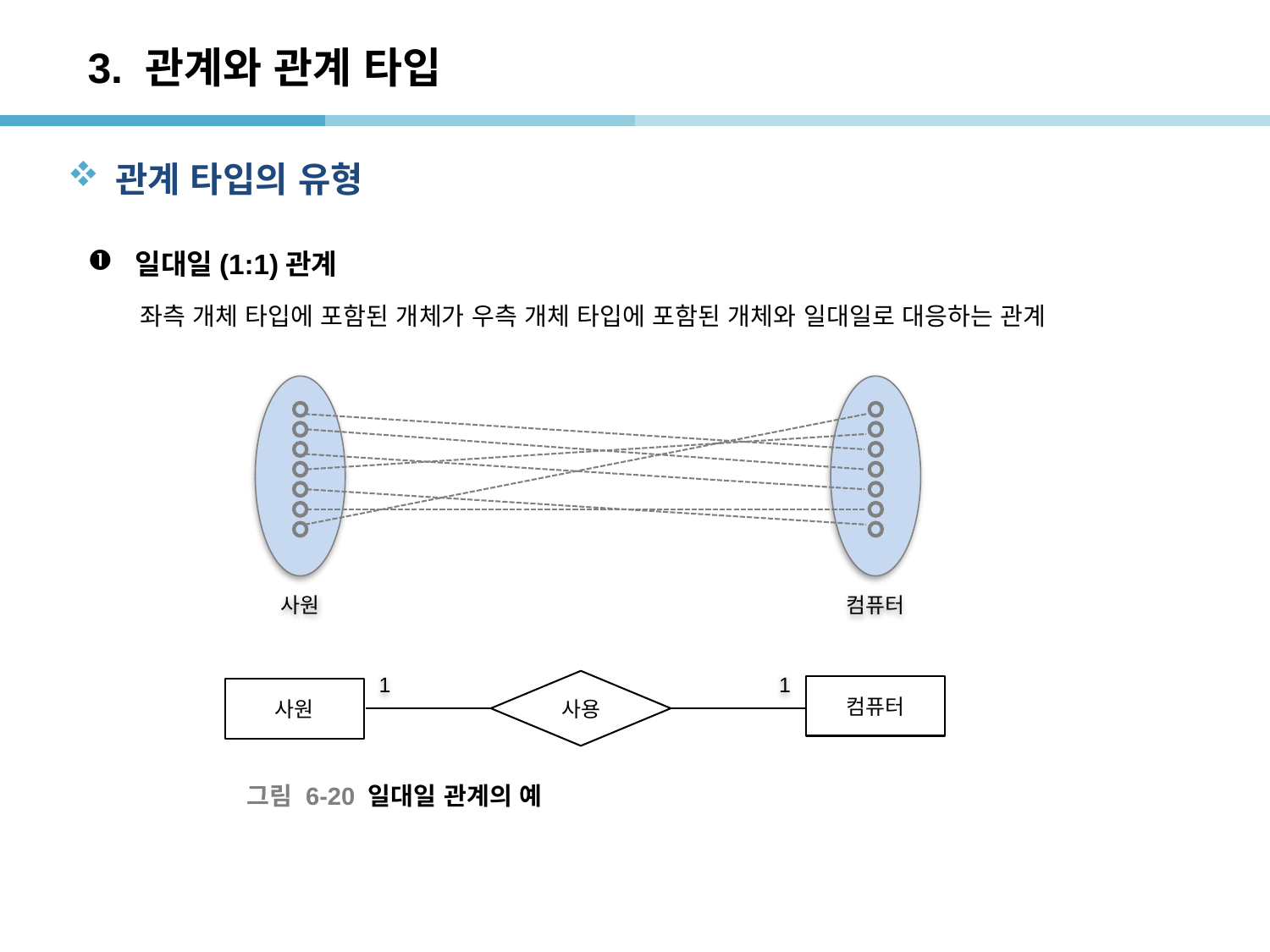

# 3. 관계와 관계 타입
관계 타입의 유형
일대일(1:1)관계
   좌측 개체 타입에 포함된 개체가 우측 개체 타입에 포함된 개체와 일대일로 대응하는 관계

사원
컴퓨터
1
1
사용
컴퓨터
사원
그림 6-20 일대일 관계의 예